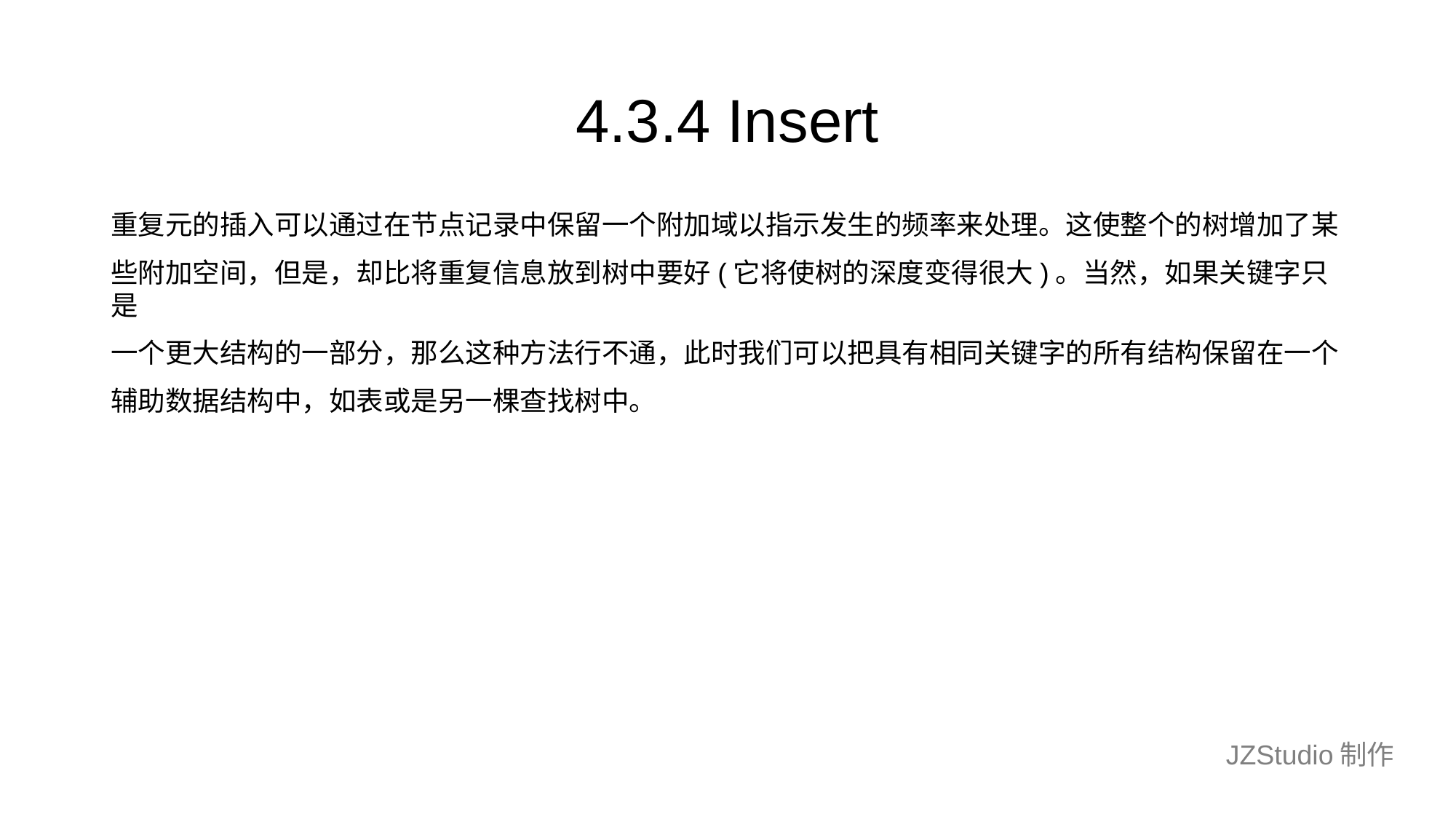

# 4.3.4 Insert
重复元的插入可以通过在节点记录中保留一个附加域以指示发生的频率来处理。这使整个的树增加了某
些附加空间，但是，却比将重复信息放到树中要好(它将使树的深度变得很大)。当然，如果关键字只是
一个更大结构的一部分，那么这种方法行不通，此时我们可以把具有相同关键字的所有结构保留在一个
辅助数据结构中，如表或是另一棵查找树中。